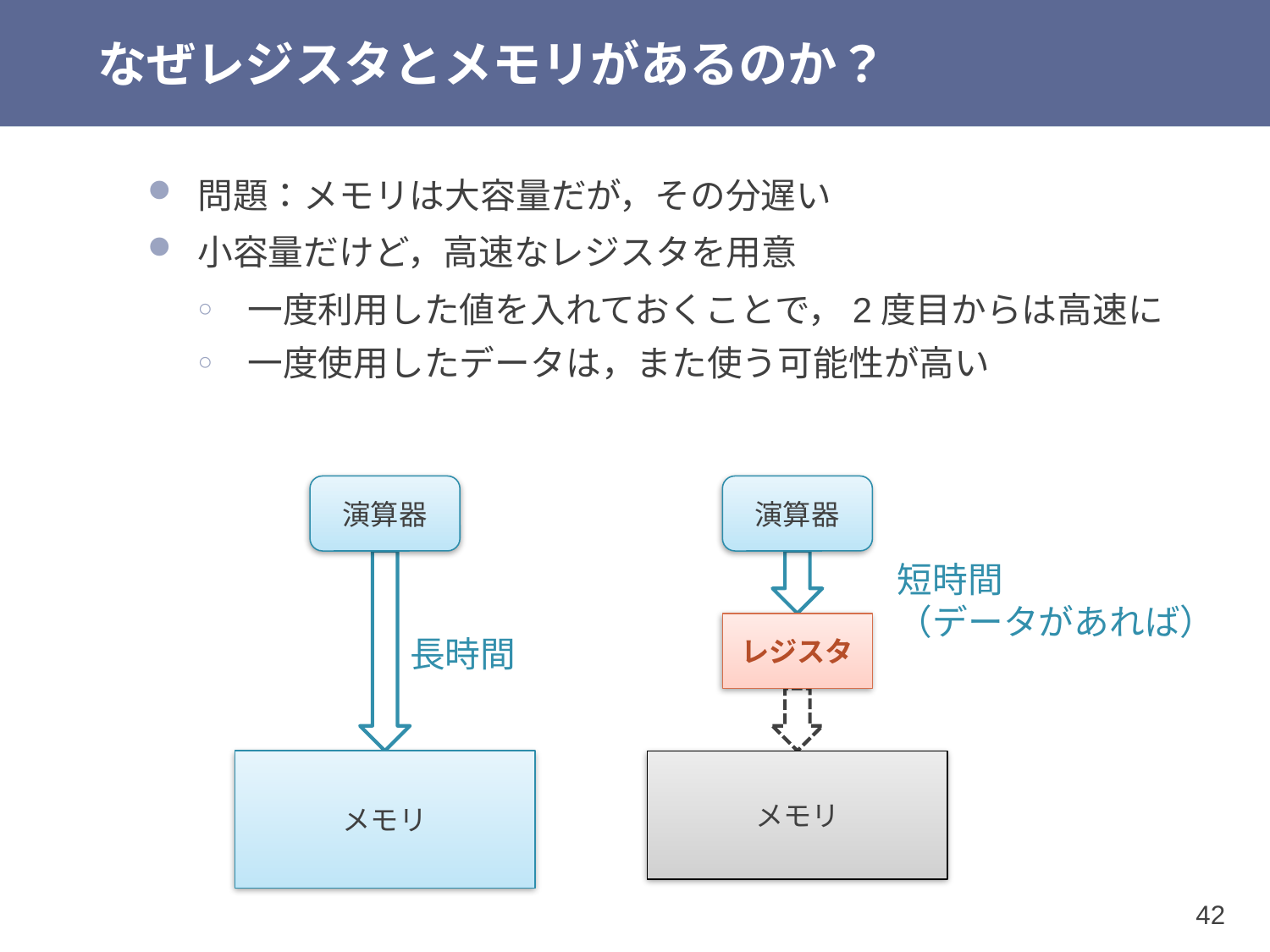

# なぜレジスタとメモリがあるのか？
問題：メモリは大容量だが，その分遅い
小容量だけど，高速なレジスタを用意
一度利用した値を入れておくことで，2度目からは高速に
一度使用したデータは，また使う可能性が高い
演算器
演算器

短時間
（データがあれば）
レジスタ
長時間

メモリ
メモリ